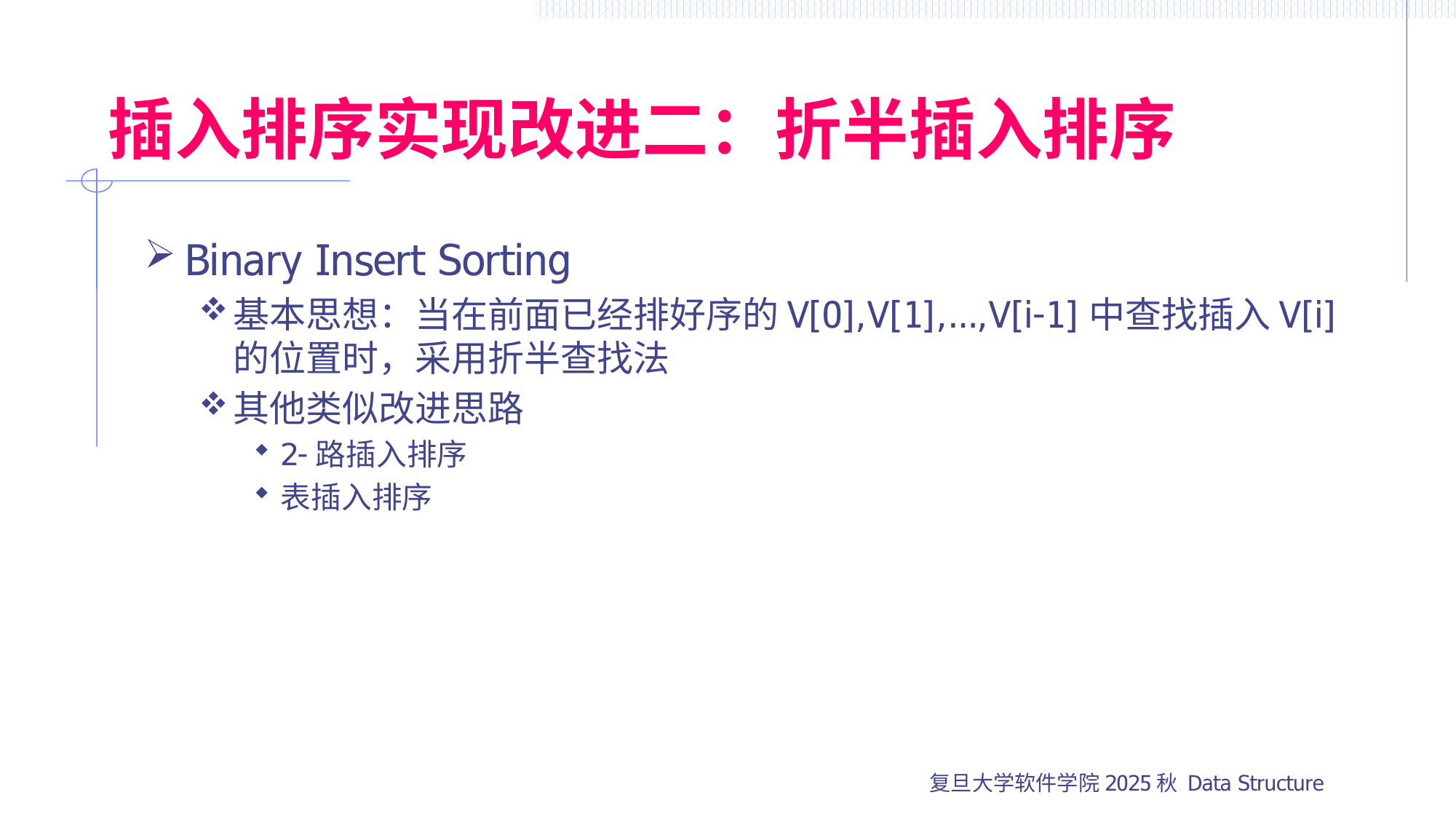

# 插入排序实现改进二：折半插入排序
Binary Insert Sorting
基本思想：当在前面已经排好序的V[0],V[1],…,V[i-1]中查找插入V[i]的位置时，采用折半查找法
其他类似改进思路
2-路插入排序
表插入排序